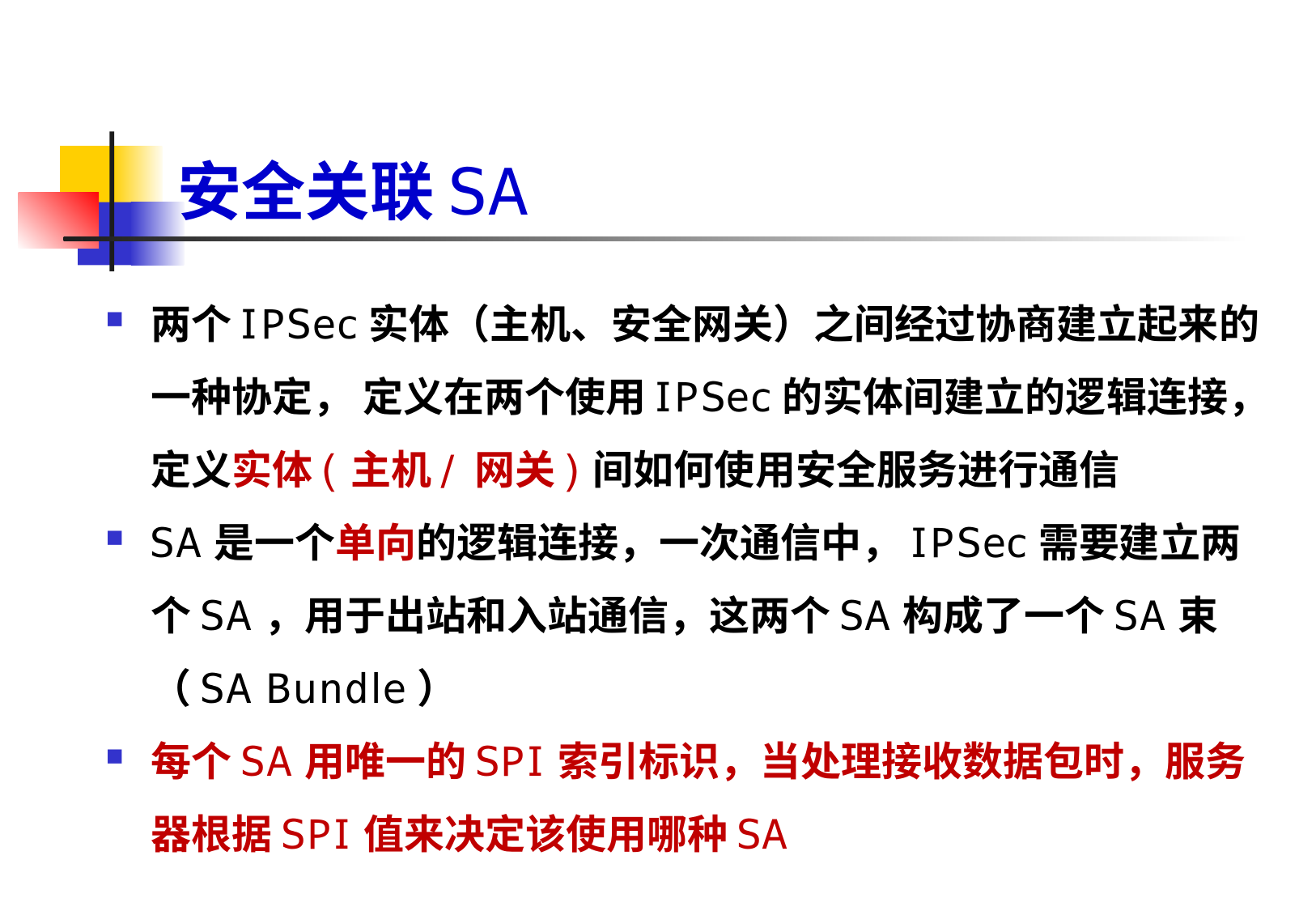

# 安全关联SA
两个IPSec实体（主机、安全网关）之间经过协商建立起来的一种协定， 定义在两个使用IPSec的实体间建立的逻辑连接，定义实体(主机/网关)间如何使用安全服务进行通信
SA是一个单向的逻辑连接，一次通信中，IPSec需要建立两个SA，用于出站和入站通信，这两个SA构成了一个SA束（SA Bundle）
每个SA用唯一的SPI索引标识，当处理接收数据包时，服务器根据SPI值来决定该使用哪种SA